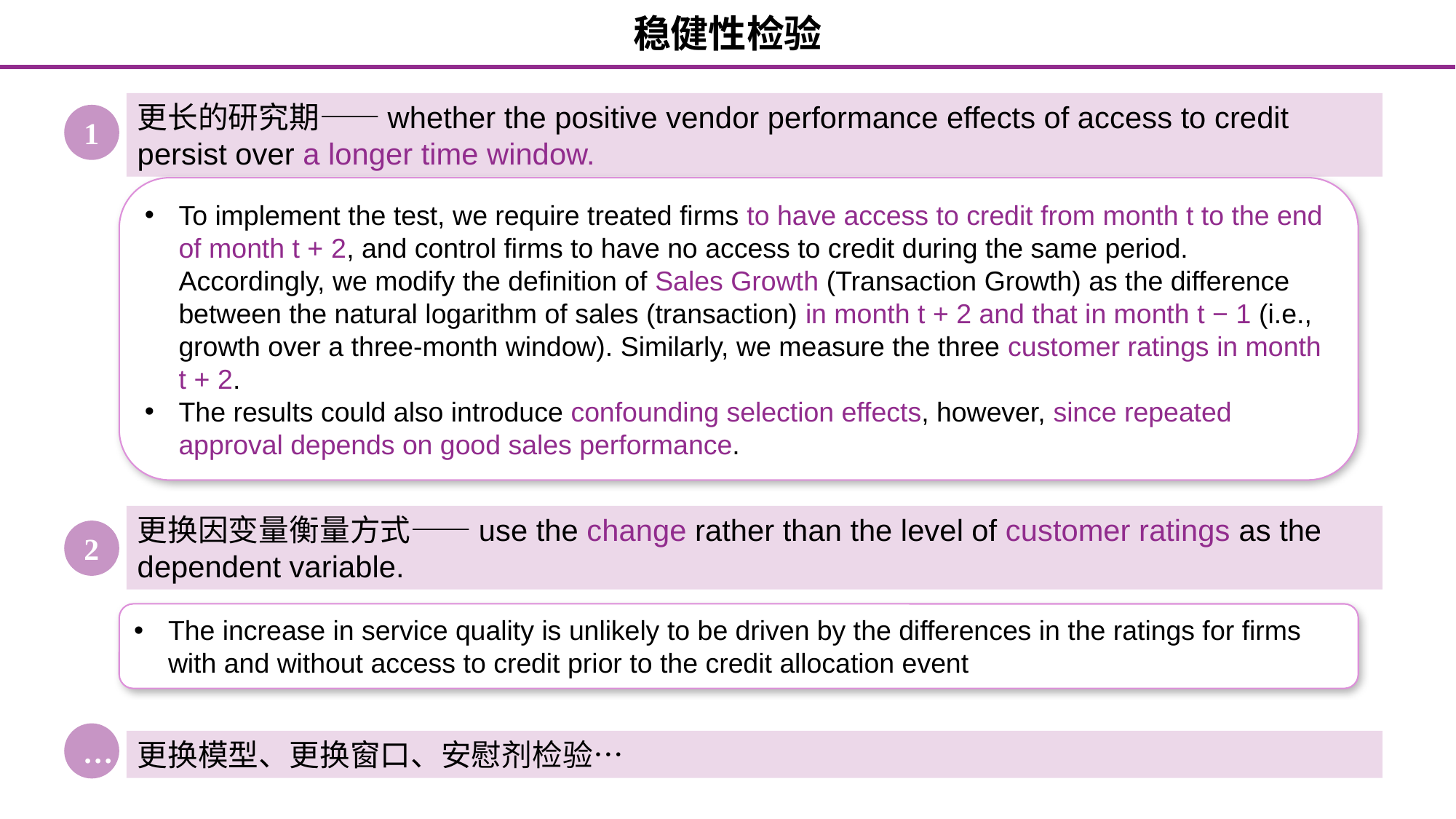

# 稳健性检验
更长的研究期——whether the positive vendor performance effects of access to credit persist over a longer time window.
1
To implement the test, we require treated firms to have access to credit from month t to the end of month t + 2, and control firms to have no access to credit during the same period. Accordingly, we modify the definition of Sales Growth (Transaction Growth) as the difference between the natural logarithm of sales (transaction) in month t + 2 and that in month t − 1 (i.e., growth over a three-month window). Similarly, we measure the three customer ratings in month t + 2.
The results could also introduce confounding selection effects, however, since repeated approval depends on good sales performance.
更换因变量衡量方式——use the change rather than the level of customer ratings as the dependent variable.
2
The increase in service quality is unlikely to be driven by the differences in the ratings for firms with and without access to credit prior to the credit allocation event
…
更换模型、更换窗口、安慰剂检验…